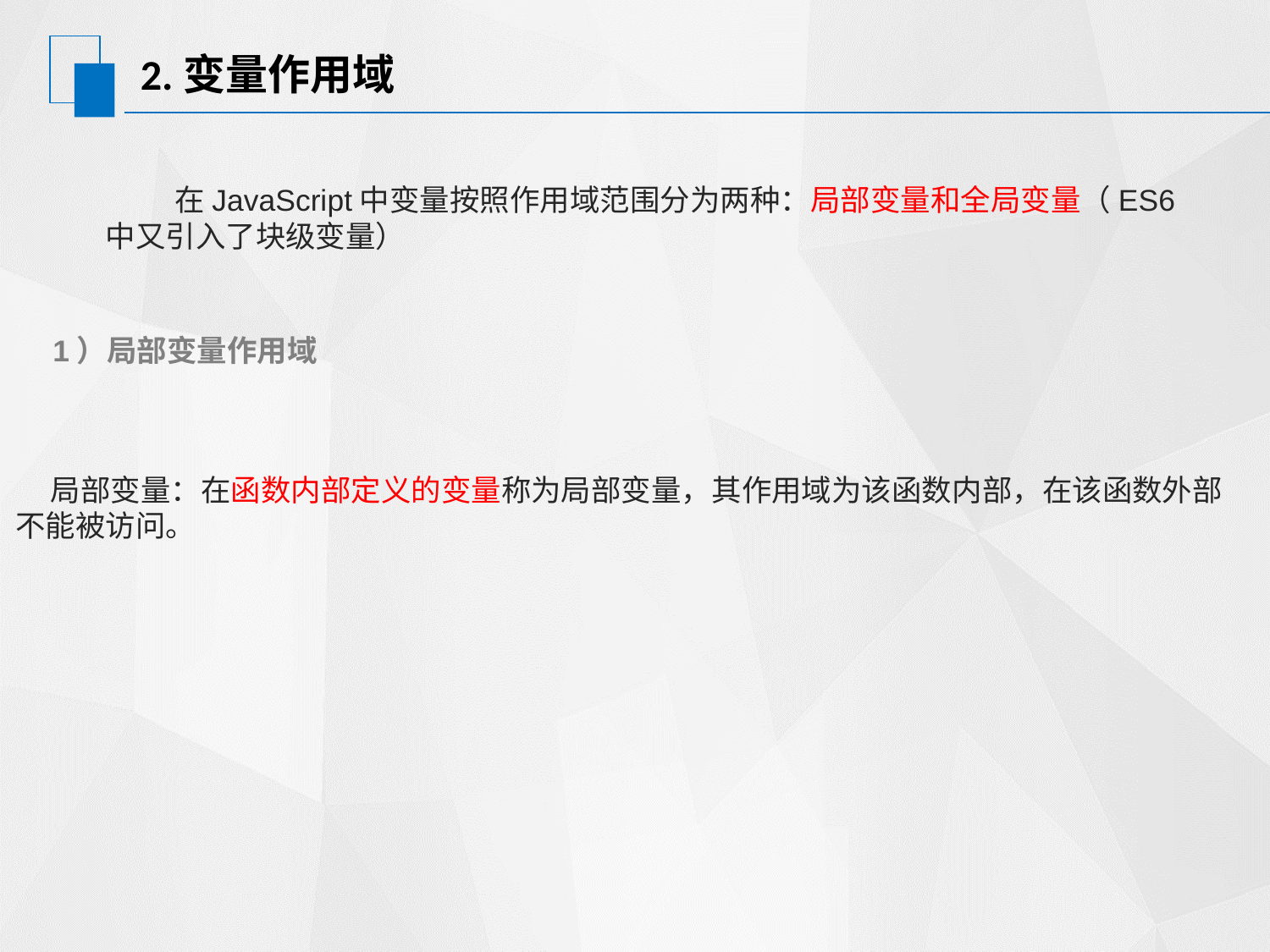

# 2.变量作用域
    在JavaScript中变量按照作用域范围分为两种：局部变量和全局变量（ES6中又引入了块级变量）
1）局部变量作用域
局部变量：在函数内部定义的变量称为局部变量，其作用域为该函数内部，在该函数外部不能被访问。